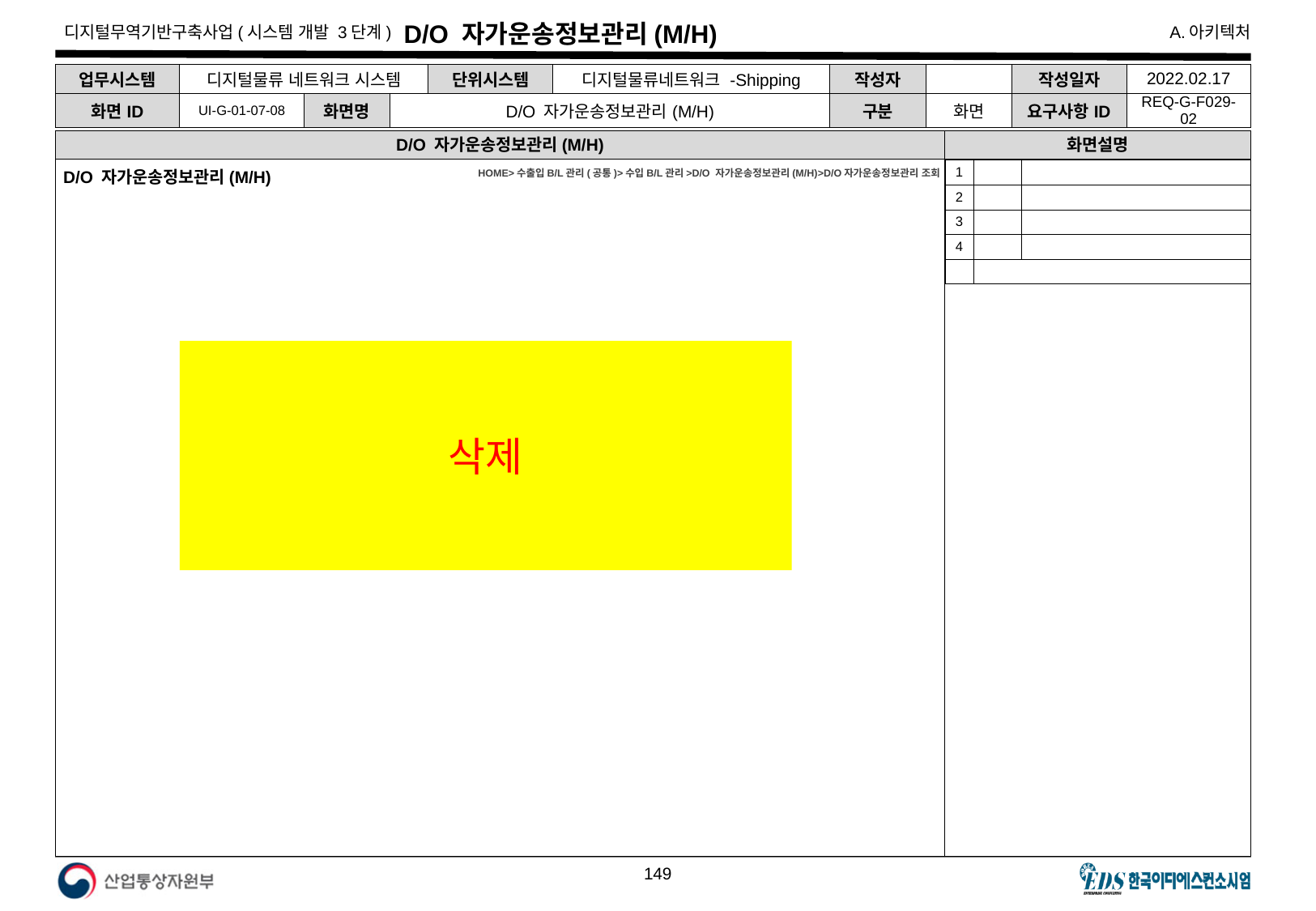

# D/O 자가운송정보관리(M/H)
| 업무시스템 | 디지털물류 네트워크 시스템 |  |  | 단위시스템 | 디지털물류네트워크 -Shipping | 작성자 |  | 작성일자 | 2022.02.17 |
| --- | --- | --- | --- | --- | --- | --- | --- | --- | --- |
| 화면ID | UI-G-01-07-08 | 화면명 | D/O 자가운송정보관리(M/H) |  |  | 구분 | 화면 | 요구사항ID | REQ-G-F029-02 |
D/O 자가운송정보관리(M/H)
화면설명

D/O 자가운송정보관리(M/H)

| 1 |  |  |
| --- | --- | --- |
| 2 |  |  |
| 3 |  |  |
| 4 |  |  |
|  |  |  |
HOME>수출입B/L관리(공통)>수입B/L관리>D/O 자가운송정보관리(M/H)>D/O자가운송정보관리 조회

삭제